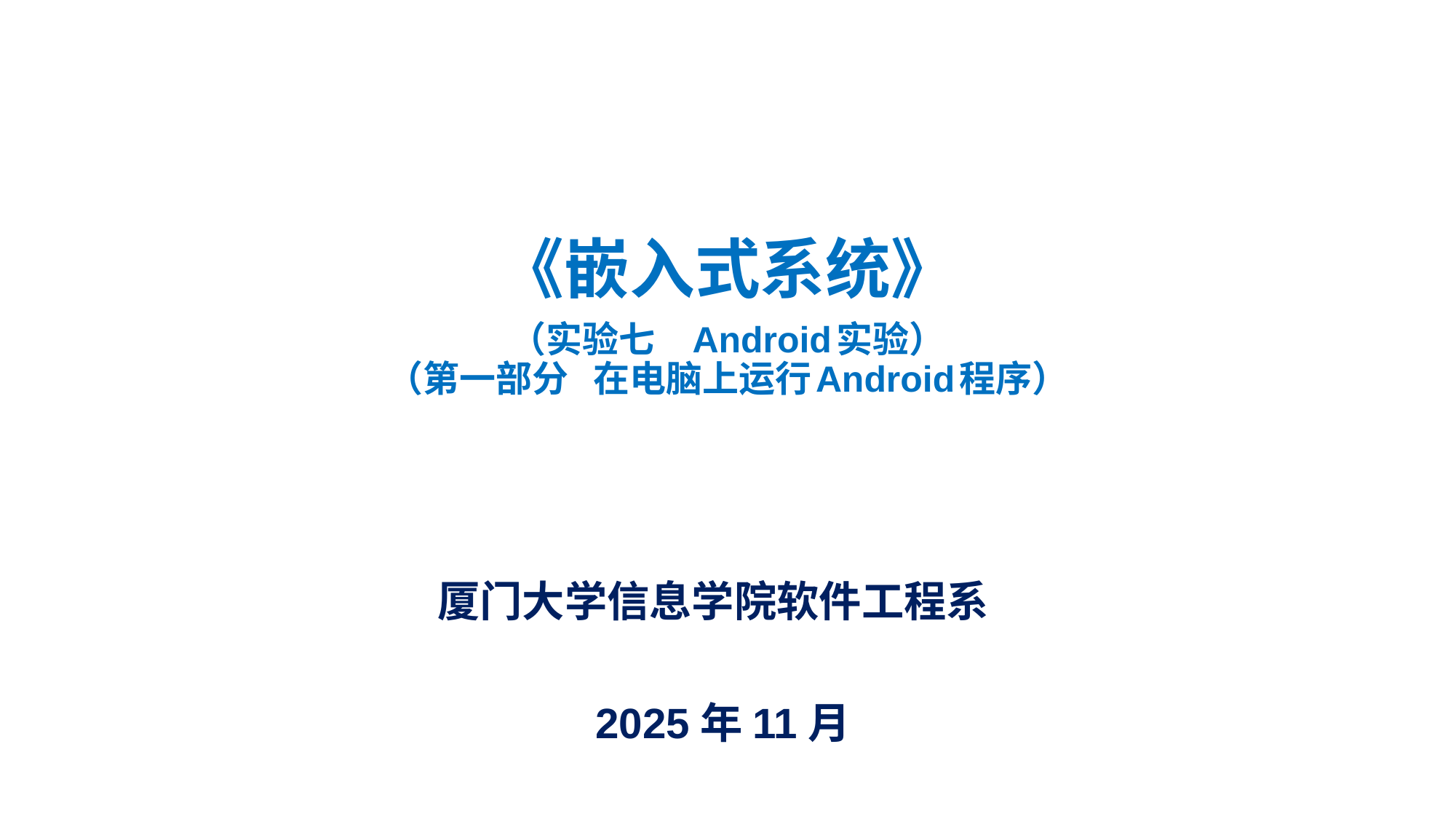

# 《嵌入式系统》 （实验七    Android实验） （第一部分   在电脑上运行Android程序）
厦门大学信息学院软件工程系

2025年11月